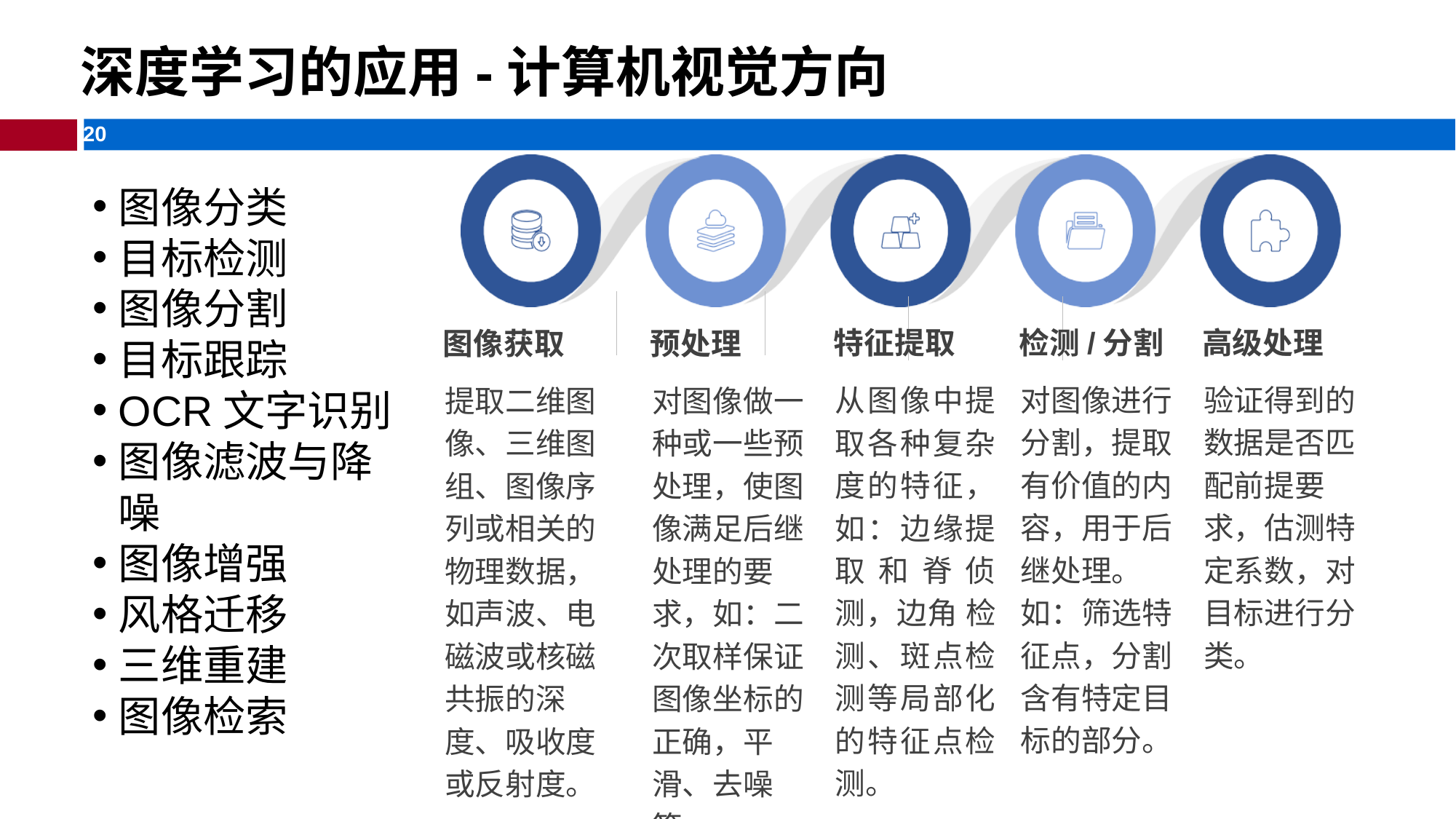

深度学习的应用-计算机视觉方向

图像分类
目标检测
图像分割
目标跟踪
OCR文字识别
图像滤波与降噪
图像增强
风格迁移
三维重建
图像检索

检测/分割
对图像进行分割，提取有价值的内容，用于后继处理。如：筛选特征点，分割含有特定目标的部分。
高级处理
验证得到的数据是否匹配前提要求，估测特定系数，对目标进行分类。
特征提取
从图像中提取各种复杂度的特征，如：边缘提取和脊侦测，边角 检测、斑点检测等局部化的特征点检测。
图像获取
提取二维图像、三维图组、图像序列或相关的物理数据，如声波、电磁波或核磁 共振的深度、吸收度或反射度。
预处理
对图像做一种或一些预处理，使图像满足后继处理的要求，如：二次取样保证图像坐标的正确，平滑、去噪等。